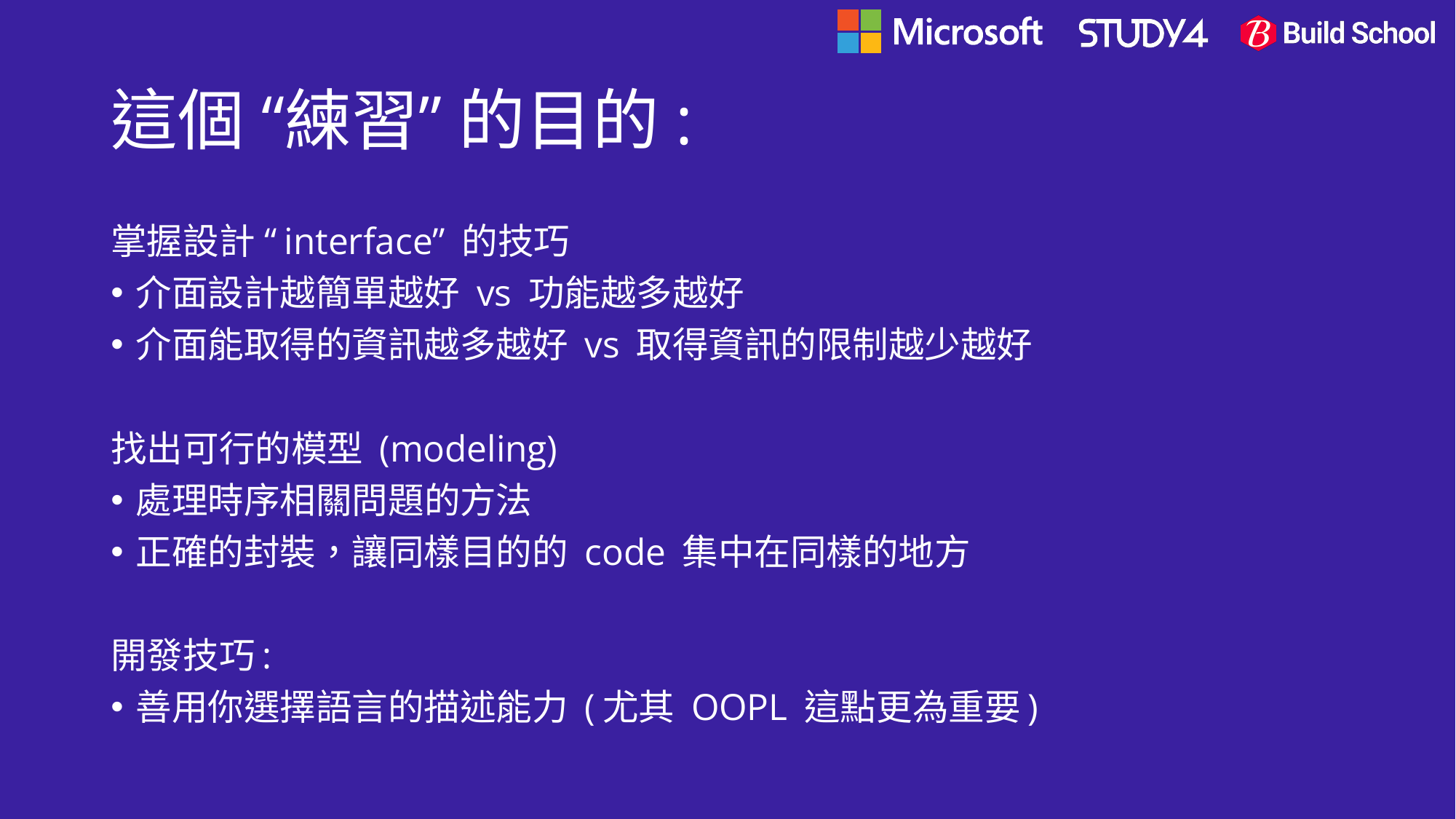

# 這個 “練習” 的目的:
掌握設計 “interface” 的技巧
介面設計越簡單越好 vs 功能越多越好
介面能取得的資訊越多越好 vs 取得資訊的限制越少越好

找出可行的模型 (modeling)
處理時序相關問題的方法
正確的封裝，讓同樣目的的 code 集中在同樣的地方

開發技巧:
善用你選擇語言的描述能力 (尤其 OOPL 這點更為重要)